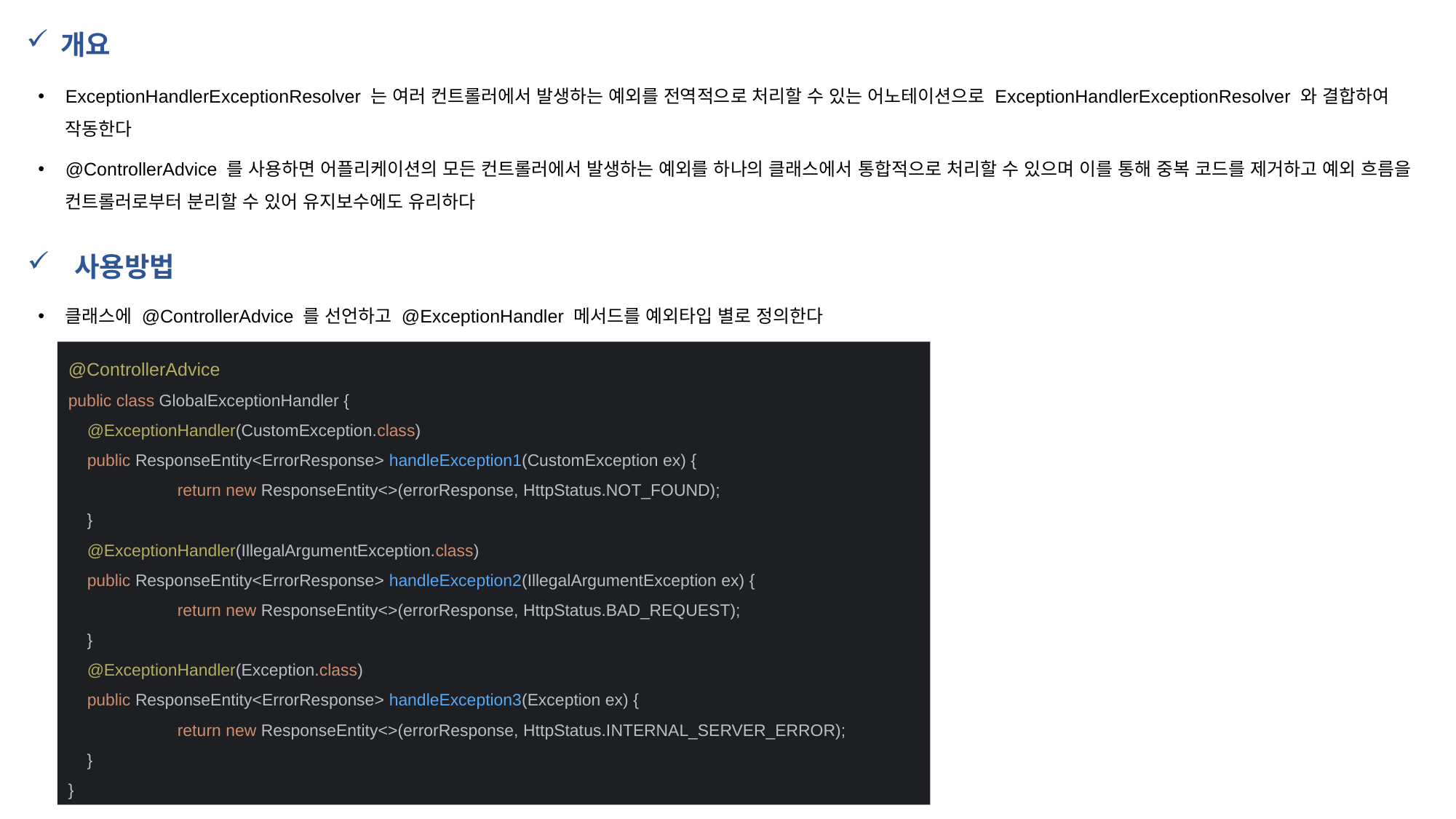

개요
ExceptionHandlerExceptionResolver 는 여러 컨트롤러에서 발생하는 예외를 전역적으로 처리할 수 있는 어노테이션으로 ExceptionHandlerExceptionResolver 와 결합하여 작동한다
@ControllerAdvice 를 사용하면 어플리케이션의 모든 컨트롤러에서 발생하는 예외를 하나의 클래스에서 통합적으로 처리할 수 있으며 이를 통해 중복 코드를 제거하고 예외 흐름을 컨트롤러로부터 분리할 수 있어 유지보수에도 유리하다
 사용방법
클래스에 @ControllerAdvice 를 선언하고 @ExceptionHandler 메서드를 예외타입 별로 정의한다
@ControllerAdvice
public class GlobalExceptionHandler {
    @ExceptionHandler(CustomException.class)
    public ResponseEntity<ErrorResponse> handleException1(CustomException ex) {
	return new ResponseEntity<>(errorResponse, HttpStatus.NOT_FOUND);
    }
    @ExceptionHandler(IllegalArgumentException.class)
    public ResponseEntity<ErrorResponse> handleException2(IllegalArgumentException ex) {
	return new ResponseEntity<>(errorResponse, HttpStatus.BAD_REQUEST);
    }
    @ExceptionHandler(Exception.class)
    public ResponseEntity<ErrorResponse> handleException3(Exception ex) {
	return new ResponseEntity<>(errorResponse, HttpStatus.INTERNAL_SERVER_ERROR);
    }
}